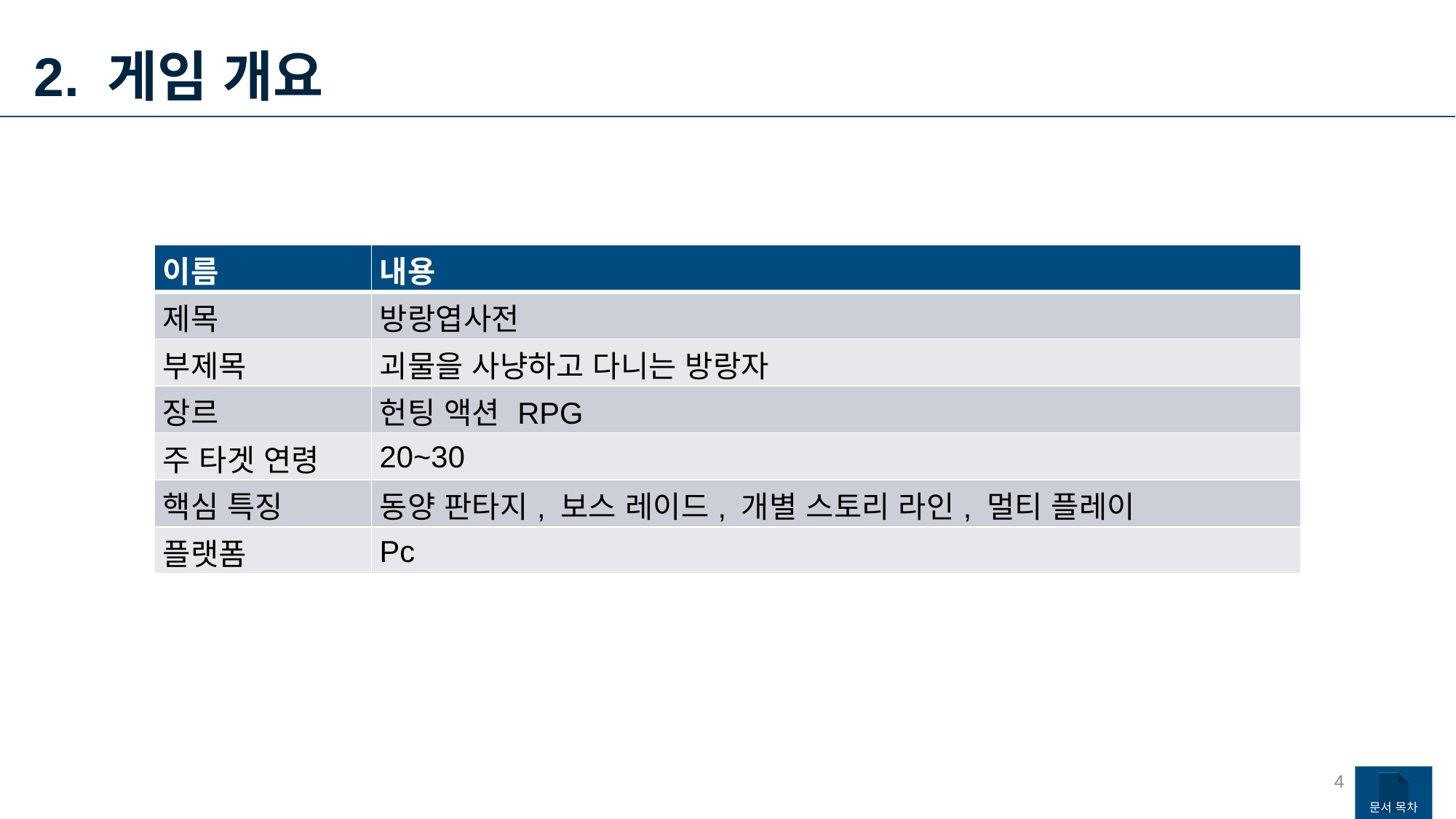

2. 게임 개요
| 이름 | 내용 |
| --- | --- |
| 제목 | 방랑엽사전 |
| 부제목 | 괴물을 사냥하고 다니는 방랑자 |
| 장르 | 헌팅 액션 RPG |
| 주 타겟 연령 | 20~30 |
| 핵심 특징 | 동양 판타지, 보스 레이드, 개별 스토리 라인, 멀티 플레이 |
| 플랫폼 | Pc |
4

문서 목차